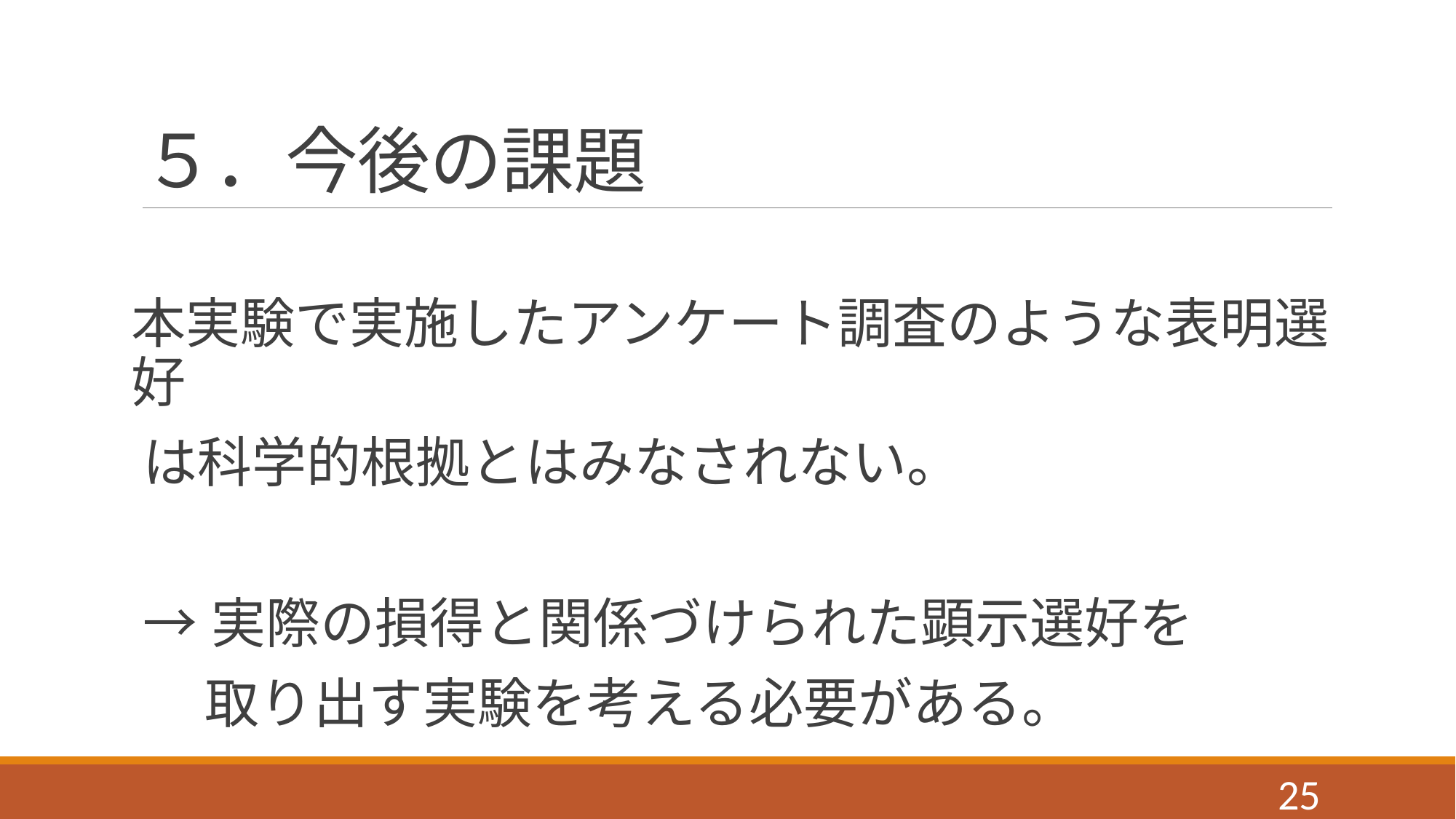

# ５．今後の課題
本実験で実施したアンケート調査のような表明選好
は科学的根拠とはみなされない。

→実際の損得と関係づけられた顕示選好を
    取り出す実験を考える必要がある。

25